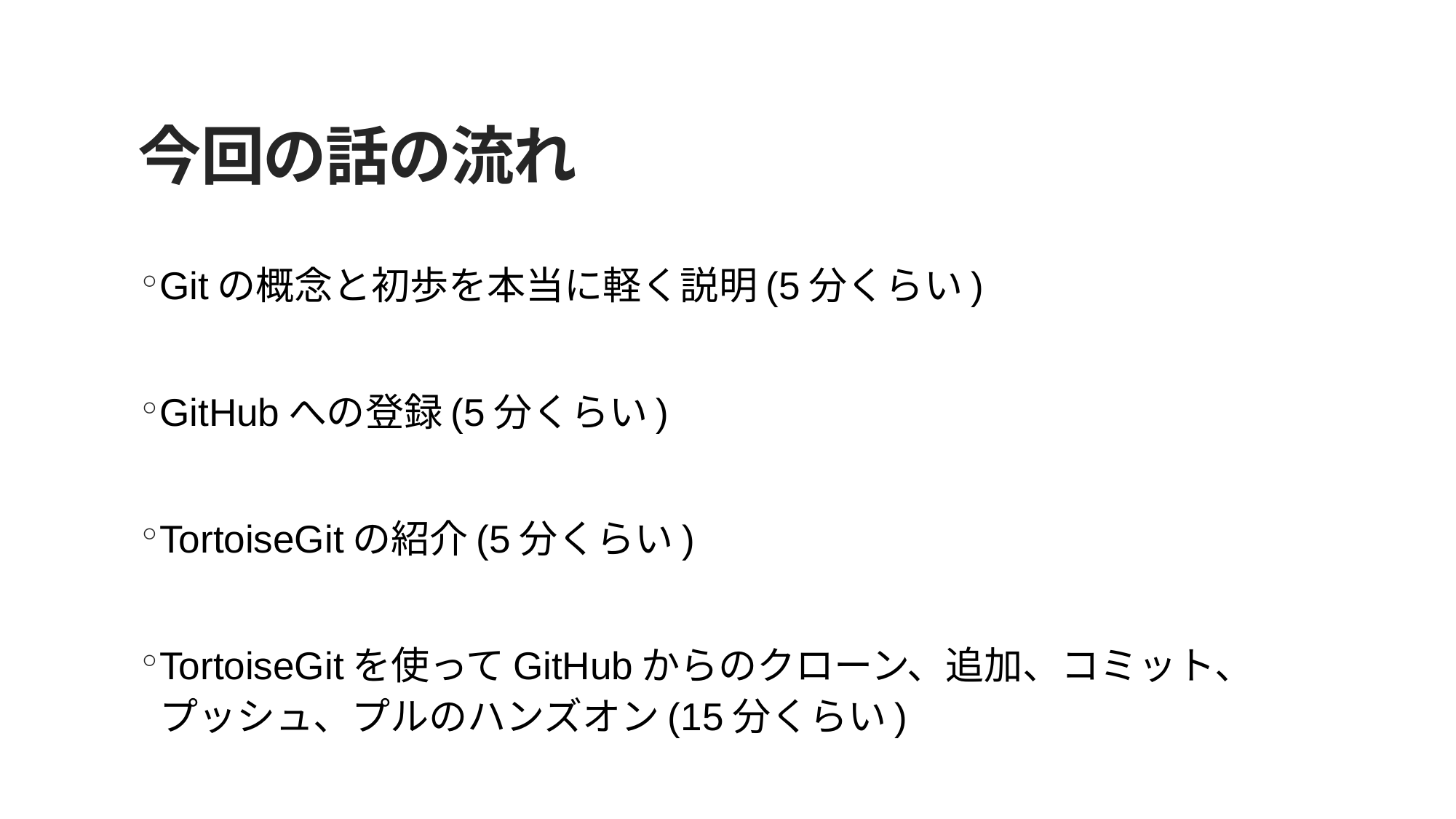

# 今回の話の流れ
Gitの概念と初歩を本当に軽く説明(5分くらい)

GitHubへの登録(5分くらい)

TortoiseGitの紹介(5分くらい)

TortoiseGitを使ってGitHubからのクローン、追加、コミット、
プッシュ、プルのハンズオン(15分くらい)